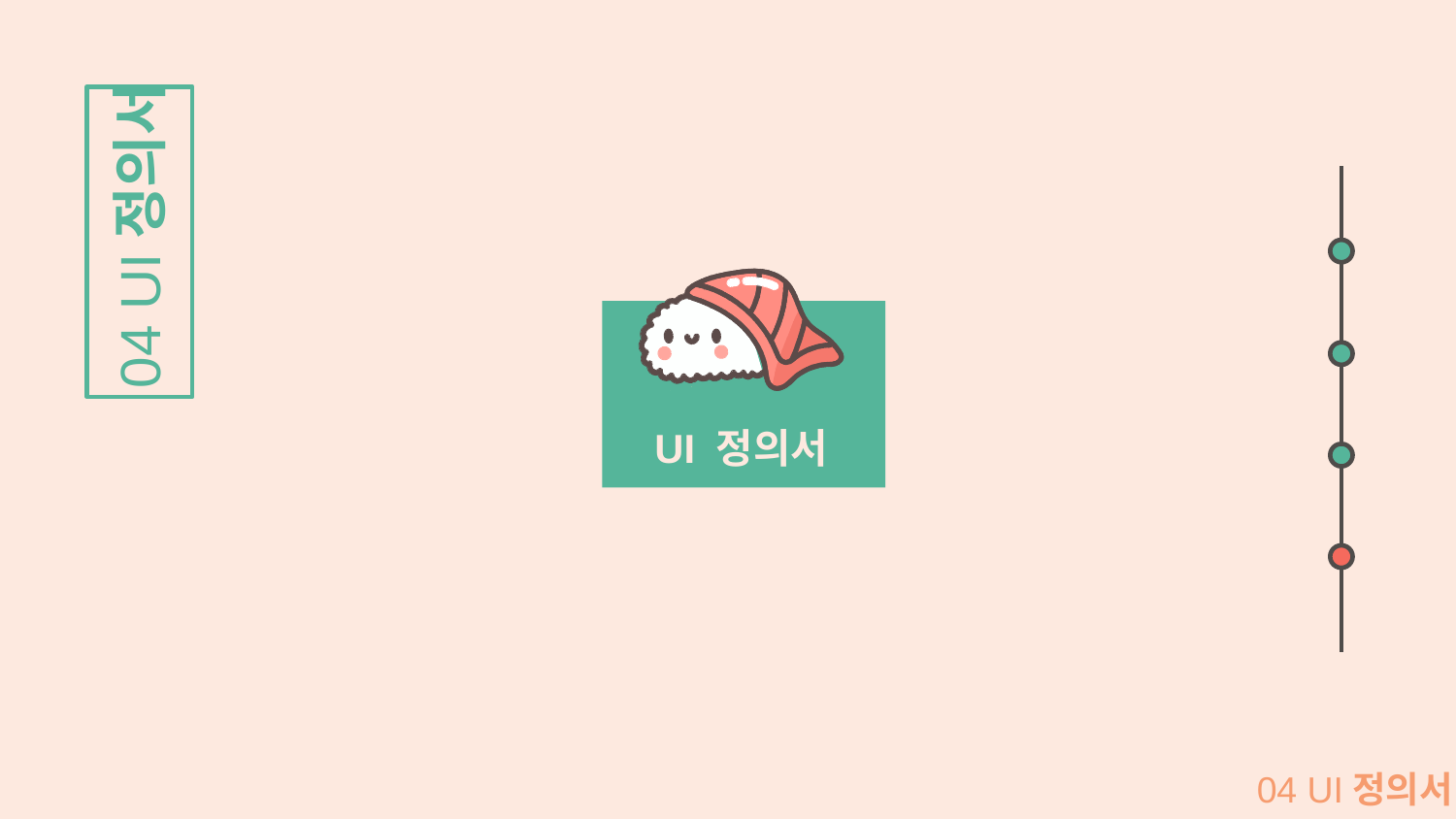

# 04 UI정의서

UI 정의서

04 UI정의서